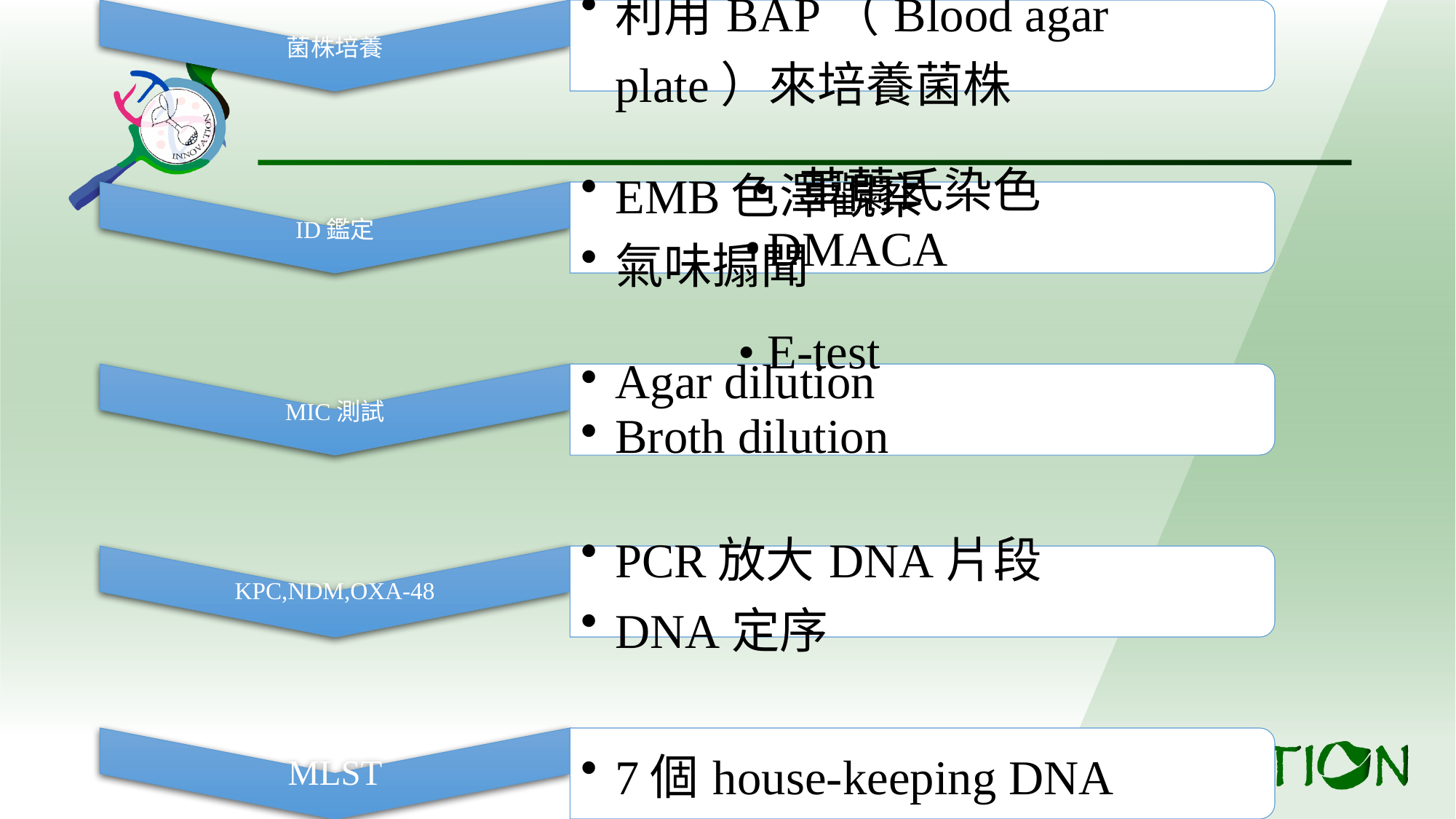

菌株培養
利用BAP（Blood agar plate）來培養菌株
ID鑑定
EMB色澤觀察
MIC測試
Agar dilution
Broth dilution
KPC,NDM,OXA-48
MLST
PCR放大DNA片段
氣味搧聞
7個house-keeping DNA
DNA定序
#
•革蘭氏染色
•DMACA

• E-test